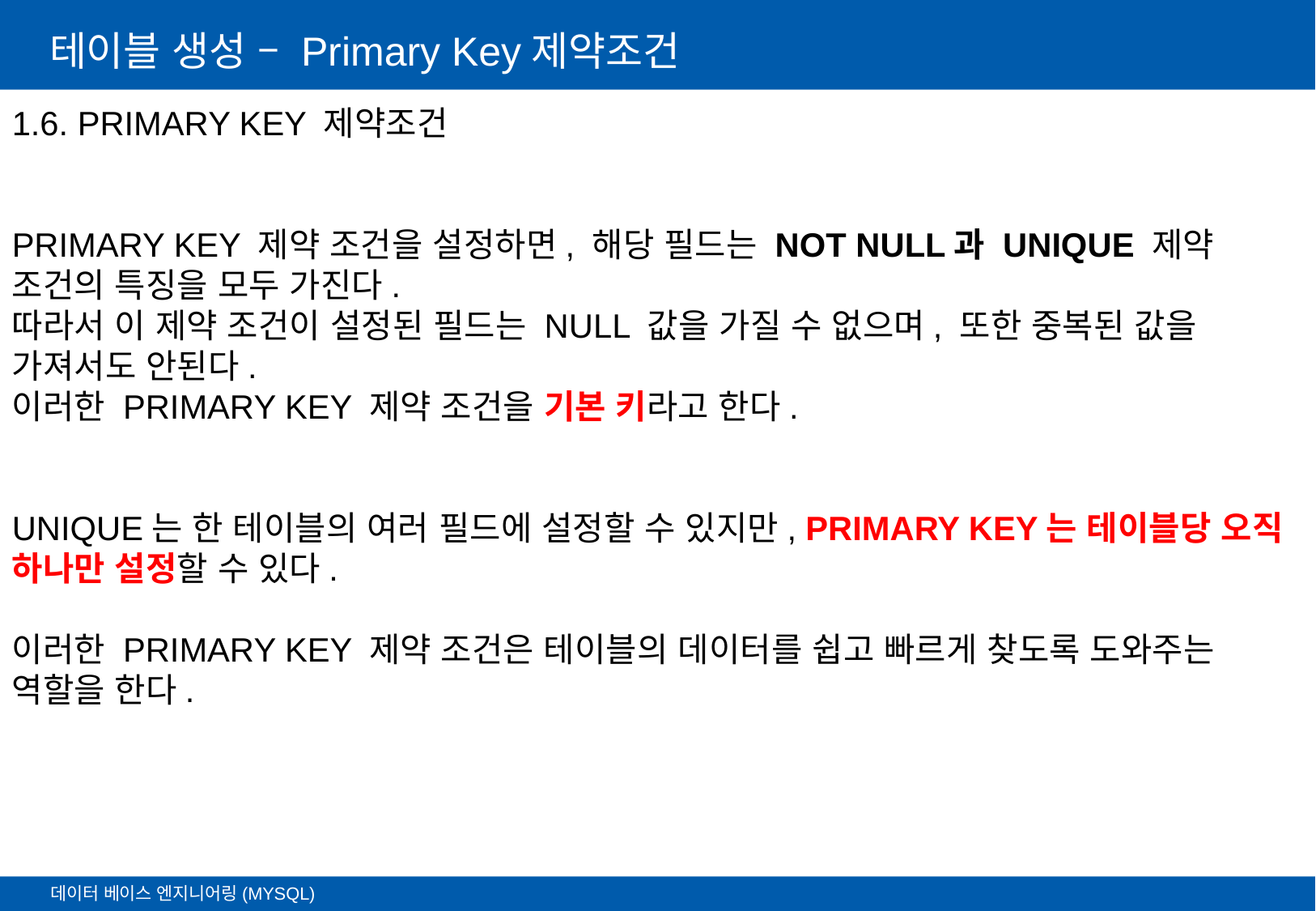

# 테이블 생성 – Primary Key제약조건
1.6. PRIMARY KEY 제약조건

PRIMARY KEY 제약 조건을 설정하면, 해당 필드는 NOT NULL과 UNIQUE 제약 조건의 특징을 모두 가진다.
따라서 이 제약 조건이 설정된 필드는 NULL 값을 가질 수 없으며, 또한 중복된 값을 가져서도 안된다.
이러한 PRIMARY KEY 제약 조건을 기본 키라고 한다.

UNIQUE는 한 테이블의 여러 필드에 설정할 수 있지만, PRIMARY KEY는 테이블당 오직 하나만 설정할 수 있다.

이러한 PRIMARY KEY 제약 조건은 테이블의 데이터를 쉽고 빠르게 찾도록 도와주는 역할을 한다.